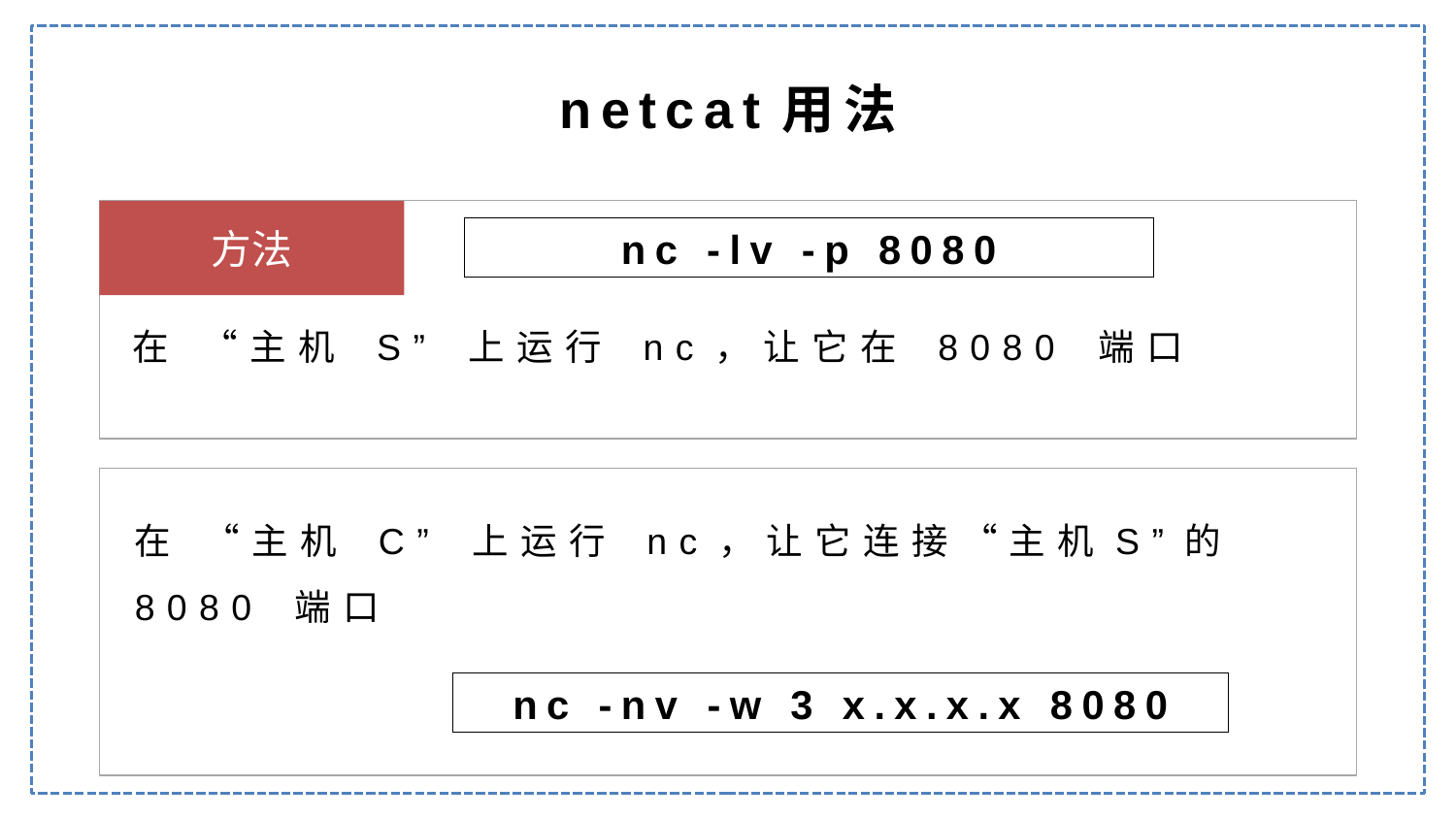

netcat用法

方法
nc -lv -p 8080
在 “主机 S” 上运行 nc，让它在 8080 端口

在 “主机 C” 上运行 nc，让它连接“主机S”的 8080 端口
nc -nv -w 3 x.x.x.x 8080